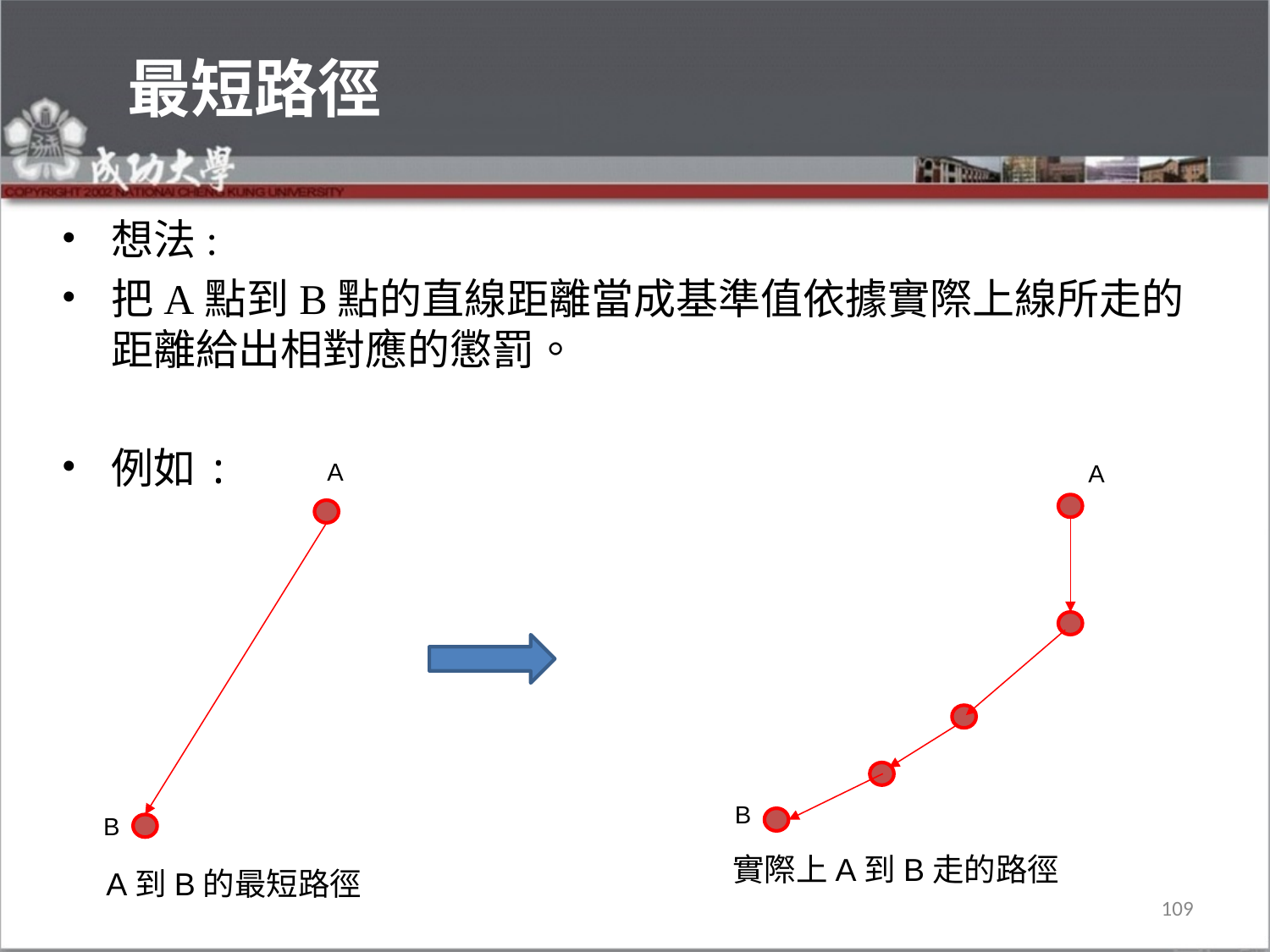

# 最短路徑
想法:
把A點到B點的直線距離當成基準值依據實際上線所走的距離給出相對應的懲罰。

例如:
A
A

B
B

實際上A到B走的路徑
A到B的最短路徑
109